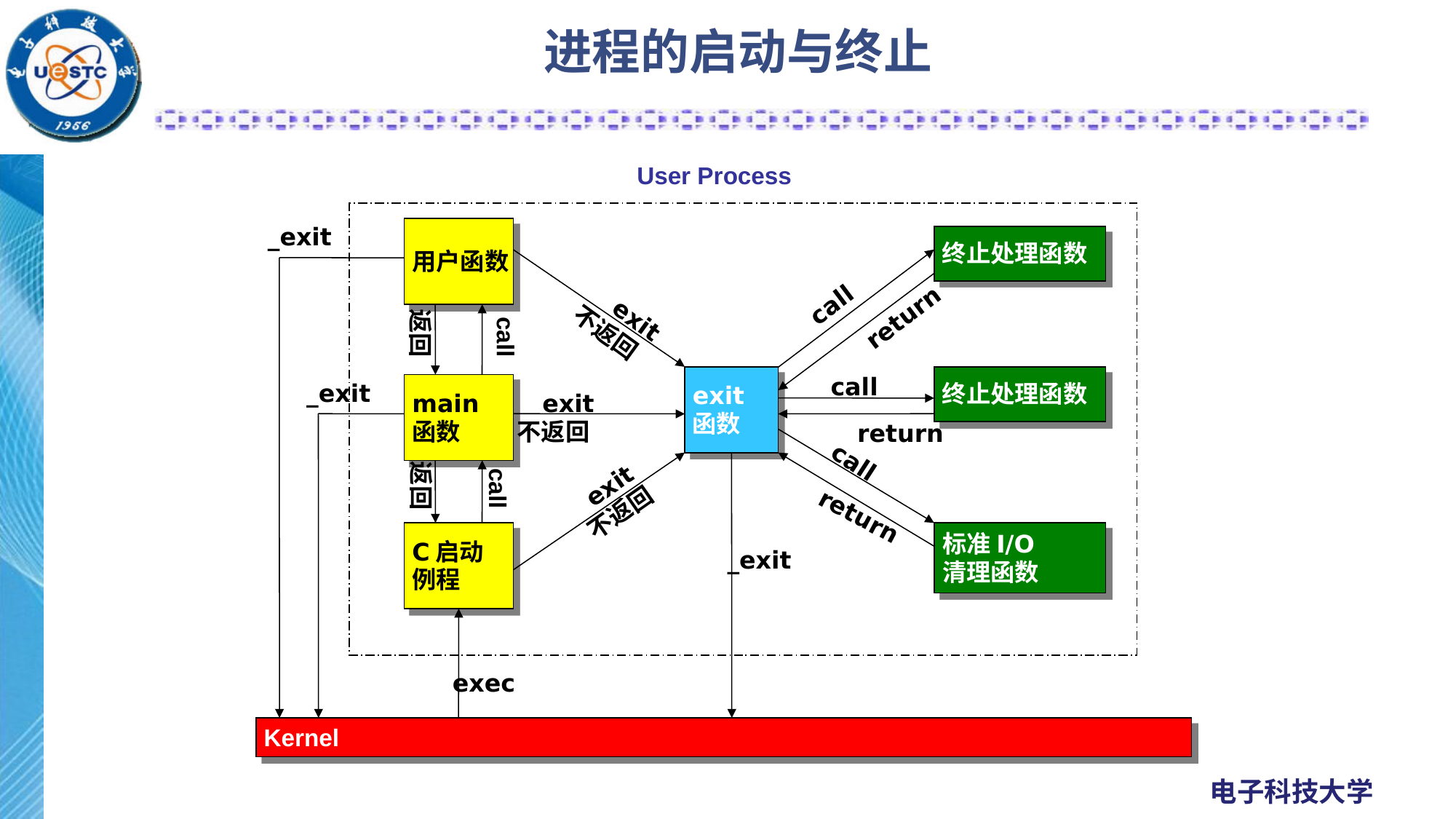

# 进程的启动与终止
User Process

_exit
用户函数
终止处理函数

      exit
   不返回
call
return

返回

call
exit
函数
终止处理函数
call
_exit
main
函数
     exit
  不返回

return

call

返回

call
    exit
  不返回
return
C启动
例程
标准I/O
清理函数
_exit

exec
Kernel